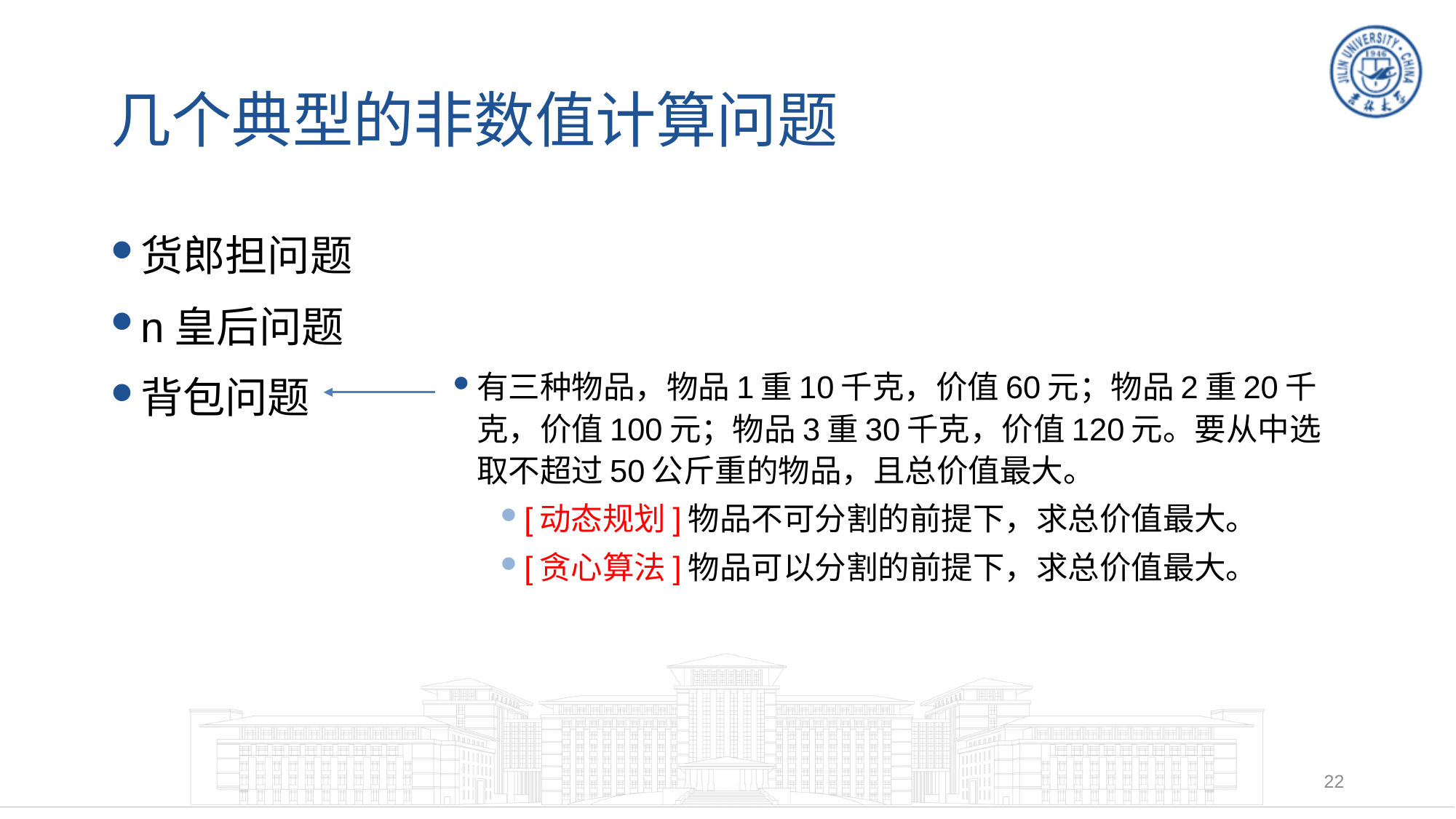

# 几个典型的非数值计算问题
货郎担问题
n皇后问题
背包问题
有三种物品，物品1重10千克，价值60元；物品2重20千克，价值100元；物品3重30千克，价值120元。要从中选取不超过50公斤重的物品，且总价值最大。
[动态规划]物品不可分割的前提下，求总价值最大。
[贪心算法]物品可以分割的前提下，求总价值最大。
22